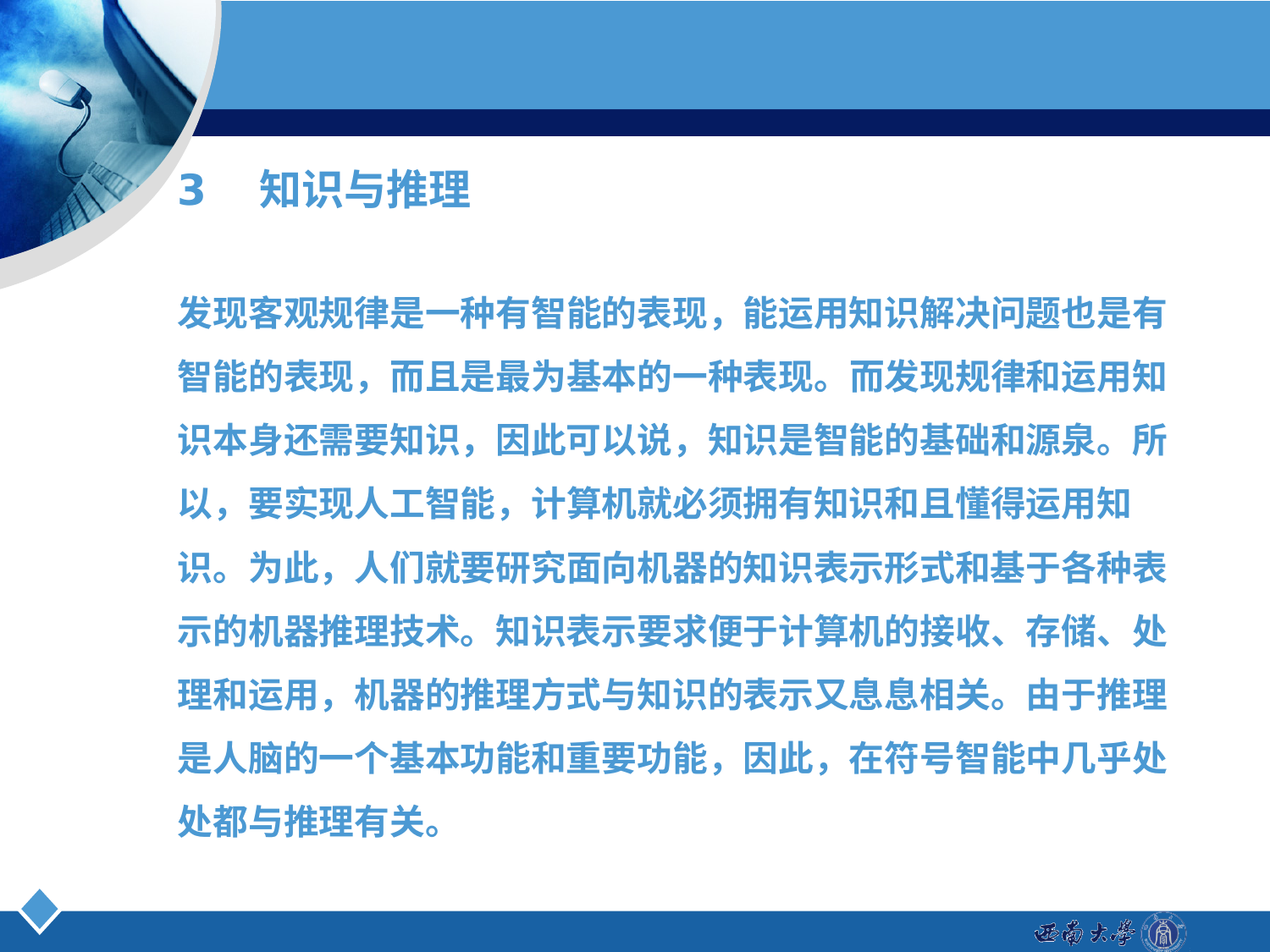

3　知识与推理

发现客观规律是一种有智能的表现，能运用知识解决问题也是有智能的表现，而且是最为基本的一种表现。而发现规律和运用知识本身还需要知识，因此可以说，知识是智能的基础和源泉。所以，要实现人工智能，计算机就必须拥有知识和且懂得运用知识。为此，人们就要研究面向机器的知识表示形式和基于各种表示的机器推理技术。知识表示要求便于计算机的接收、存储、处理和运用，机器的推理方式与知识的表示又息息相关。由于推理是人脑的一个基本功能和重要功能，因此，在符号智能中几乎处处都与推理有关。